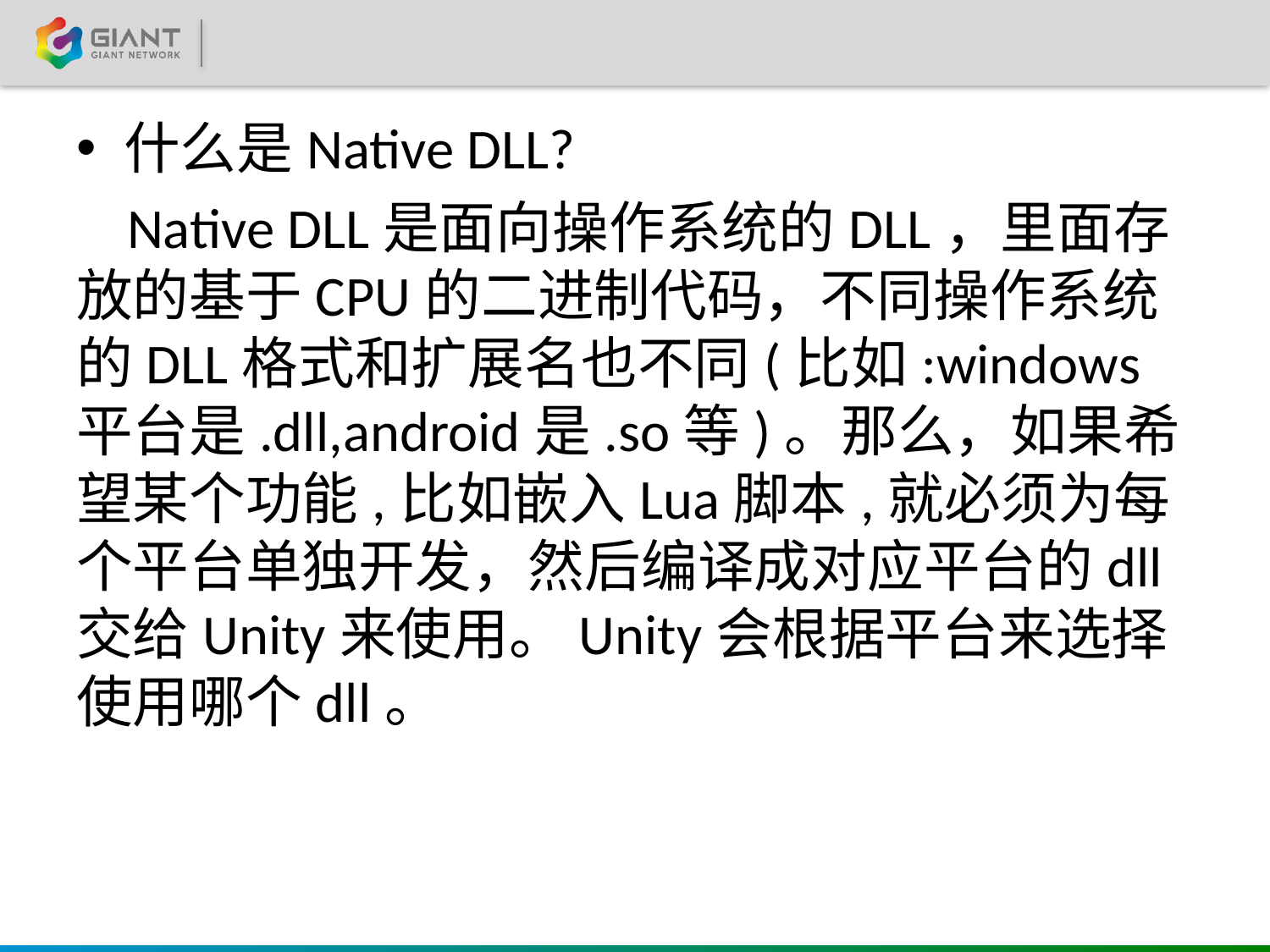

什么是Native DLL?
    Native DLL是面向操作系统的DLL，里面存放的基于CPU的二进制代码，不同操作系统的DLL格式和扩展名也不同(比如:windows平台是.dll,android是.so等)。那么，如果希望某个功能,比如嵌入Lua脚本,就必须为每个平台单独开发，然后编译成对应平台的dll交给Unity来使用。Unity会根据平台来选择使用哪个dll。